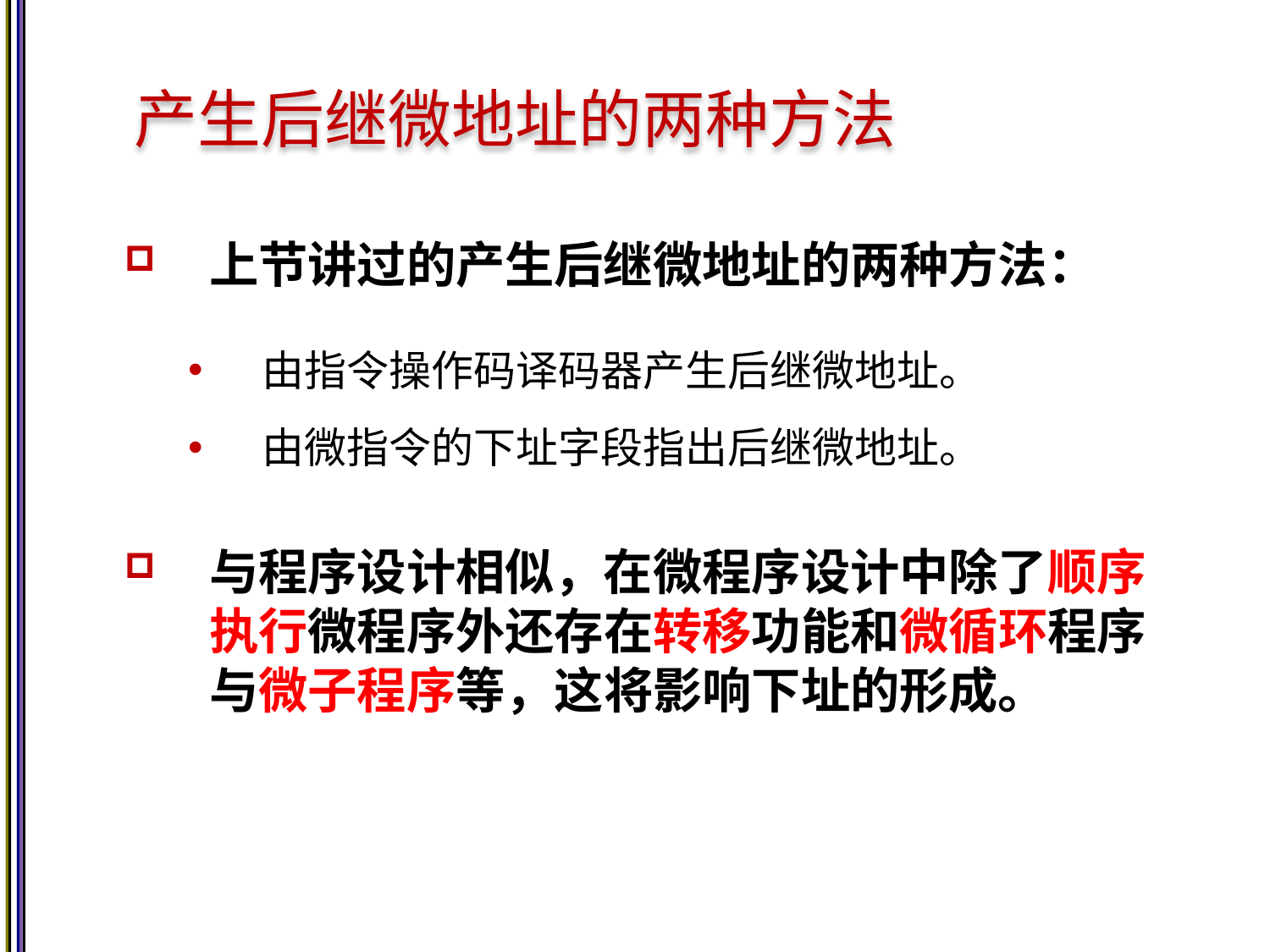

# 产生后继微地址的两种方法
上节讲过的产生后继微地址的两种方法：
由指令操作码译码器产生后继微地址。
由微指令的下址字段指出后继微地址。
与程序设计相似，在微程序设计中除了顺序执行微程序外还存在转移功能和微循环程序与微子程序等，这将影响下址的形成。
82